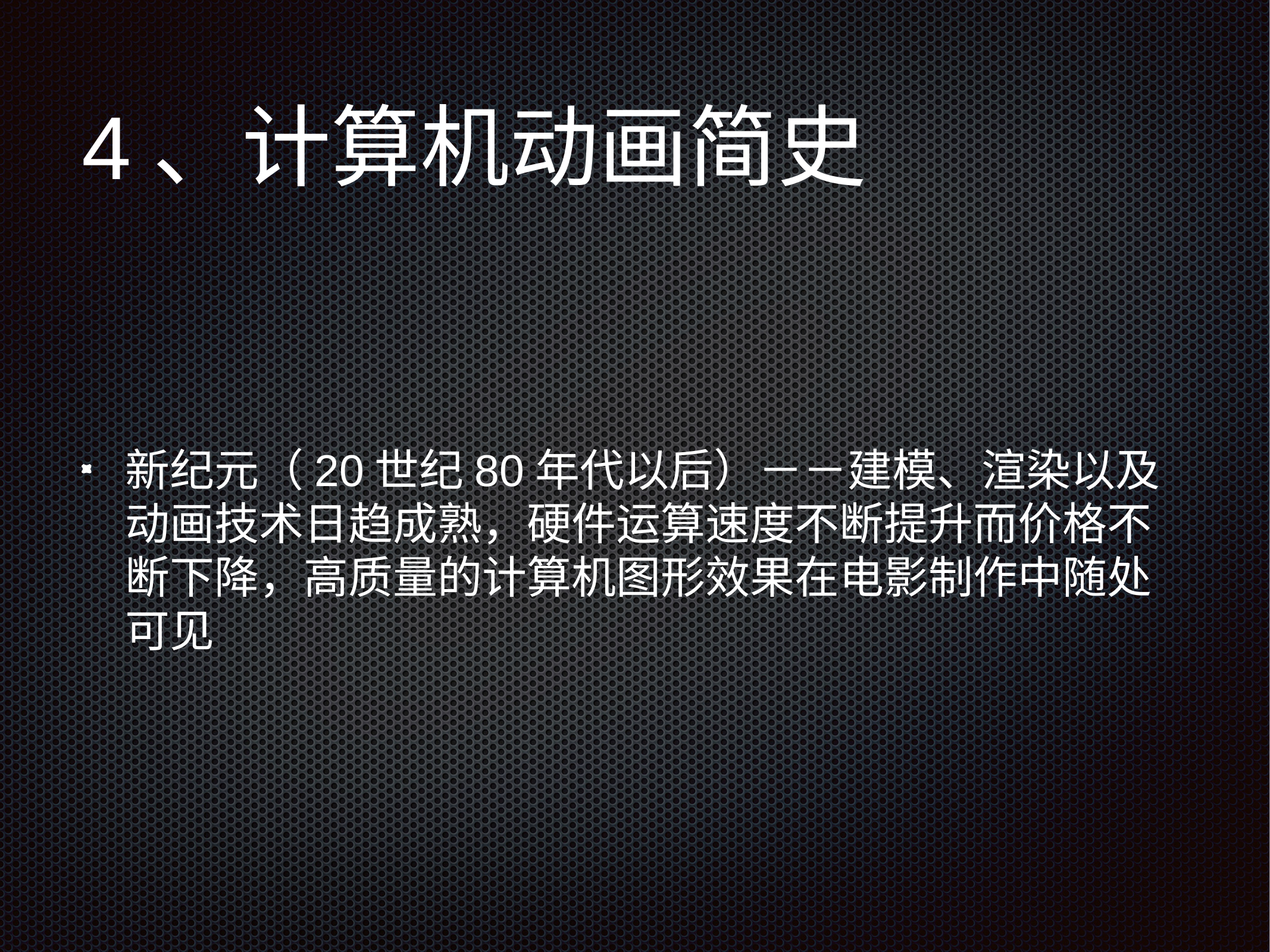

# 4、计算机动画简史
新纪元（20世纪80年代以后）－－建模、渲染以及动画技术日趋成熟，硬件运算速度不断提升而价格不断下降，高质量的计算机图形效果在电影制作中随处可见